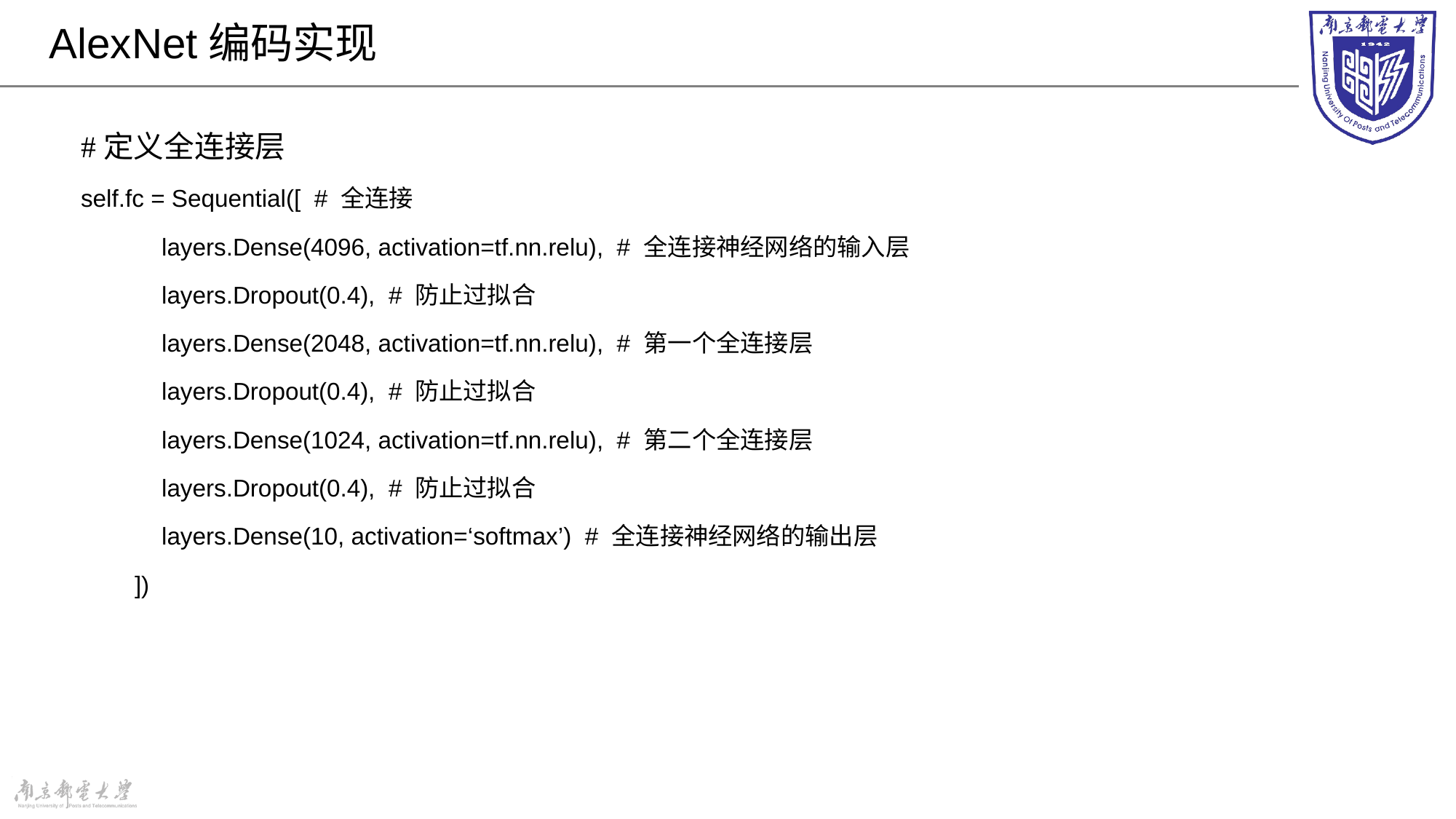

# AlexNet编码实现
#定义全连接层
self.fc = Sequential([  # 全连接
            layers.Dense(4096, activation=tf.nn.relu),  # 全连接神经网络的输入层
            layers.Dropout(0.4),  # 防止过拟合
            layers.Dense(2048, activation=tf.nn.relu),  # 第一个全连接层
            layers.Dropout(0.4),  # 防止过拟合
            layers.Dense(1024, activation=tf.nn.relu),  # 第二个全连接层
            layers.Dropout(0.4),  # 防止过拟合
            layers.Dense(10, activation=‘softmax’)  # 全连接神经网络的输出层
        ])